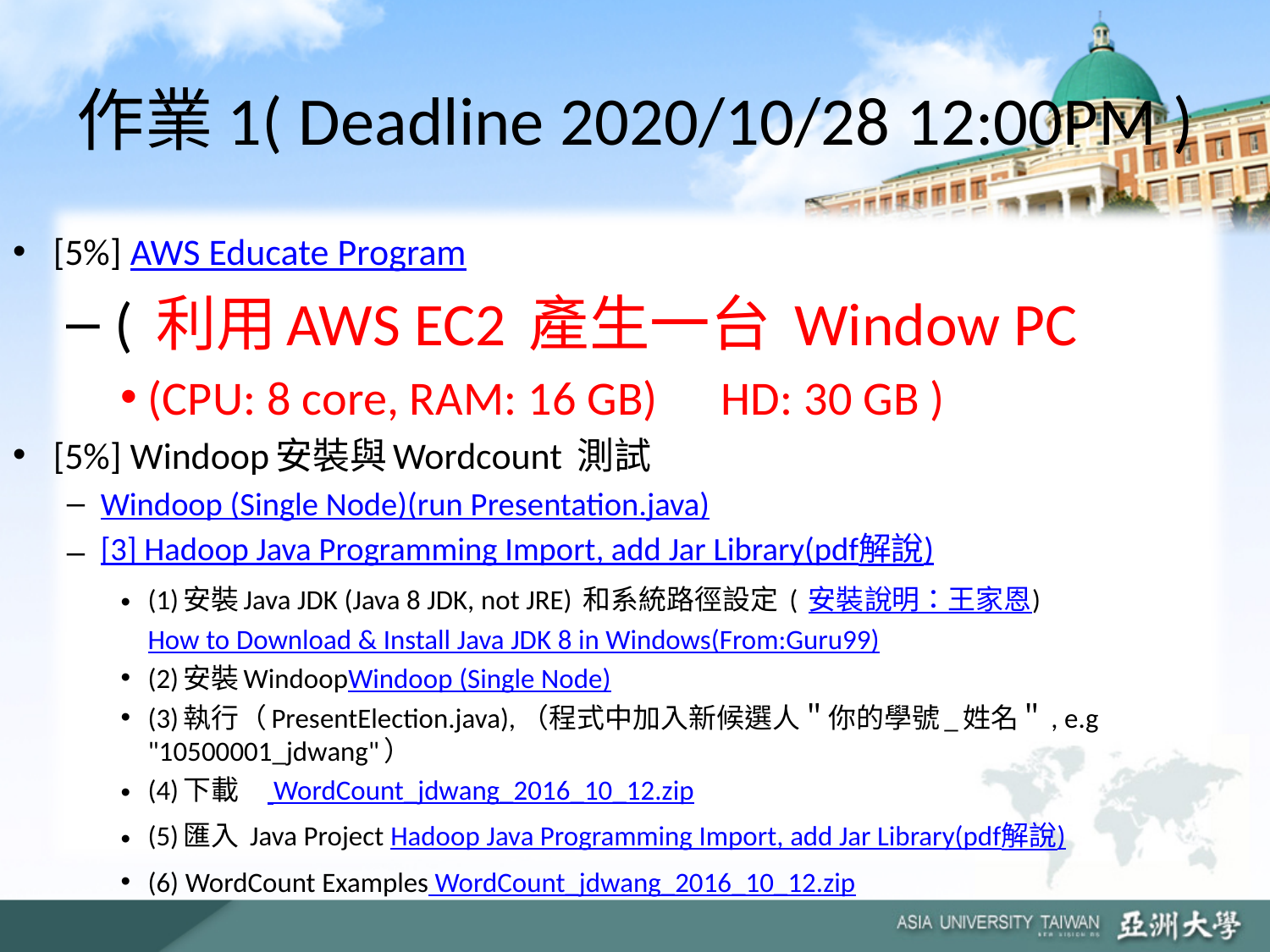

# 作業1( Deadline 2020/10/28 12:00PM )
[5%] AWS Educate Program
 ( 利用AWS EC2 產生一台 Window PC
(CPU: 8 core, RAM: 16 GB)　HD: 30 GB )
[5%] Windoop安裝與Wordcount 測試
Windoop (Single Node)(run Presentation.java)
[3] Hadoop Java Programming Import, add Jar Library(pdf解說)
(1)安裝Java JDK (Java 8 JDK, not JRE) 和系統路徑設定 ( 安裝說明：王家恩)
How to Download & Install Java JDK 8 in Windows(From:Guru99)
(2)安裝WindoopWindoop (Single Node)
(3)執行（PresentElection.java),（程式中加入新候選人＂你的學號_姓名＂, e.g "10500001_jdwang"）
(4)下載　 WordCount_jdwang_2016_10_12.zip
(5)匯入 Java Project Hadoop Java Programming Import, add Jar Library(pdf解說)
(6) WordCount Examples WordCount_jdwang_2016_10_12.zip